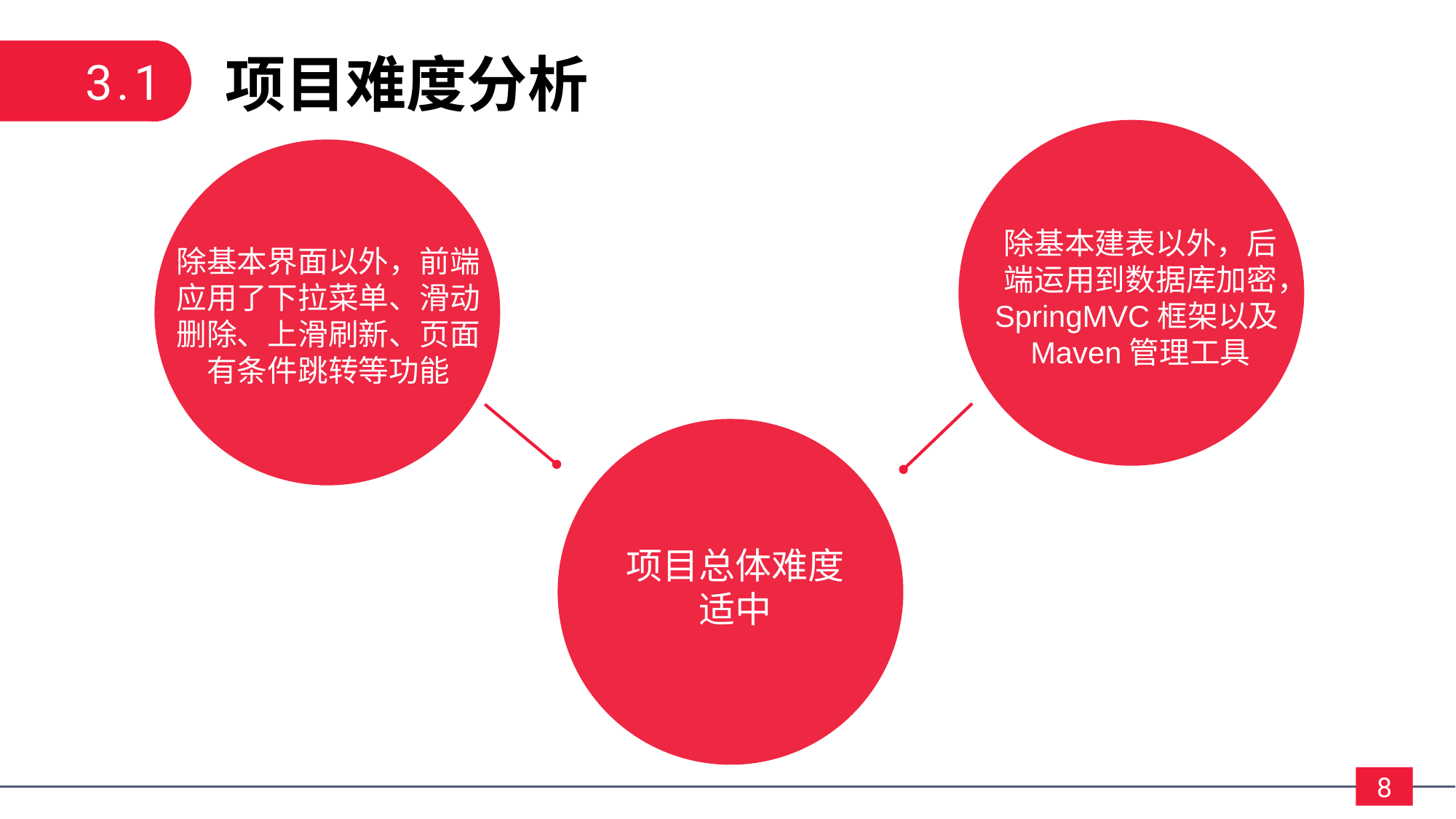

3.1
项目难度分析

除基本建表以外，后端运用到数据库加密，SpringMVC框架以及Maven管理工具

除基本界面以外，前端应用了下拉菜单、滑动删除、上滑刷新、页面有条件跳转等功能

项目总体难度
适中
8